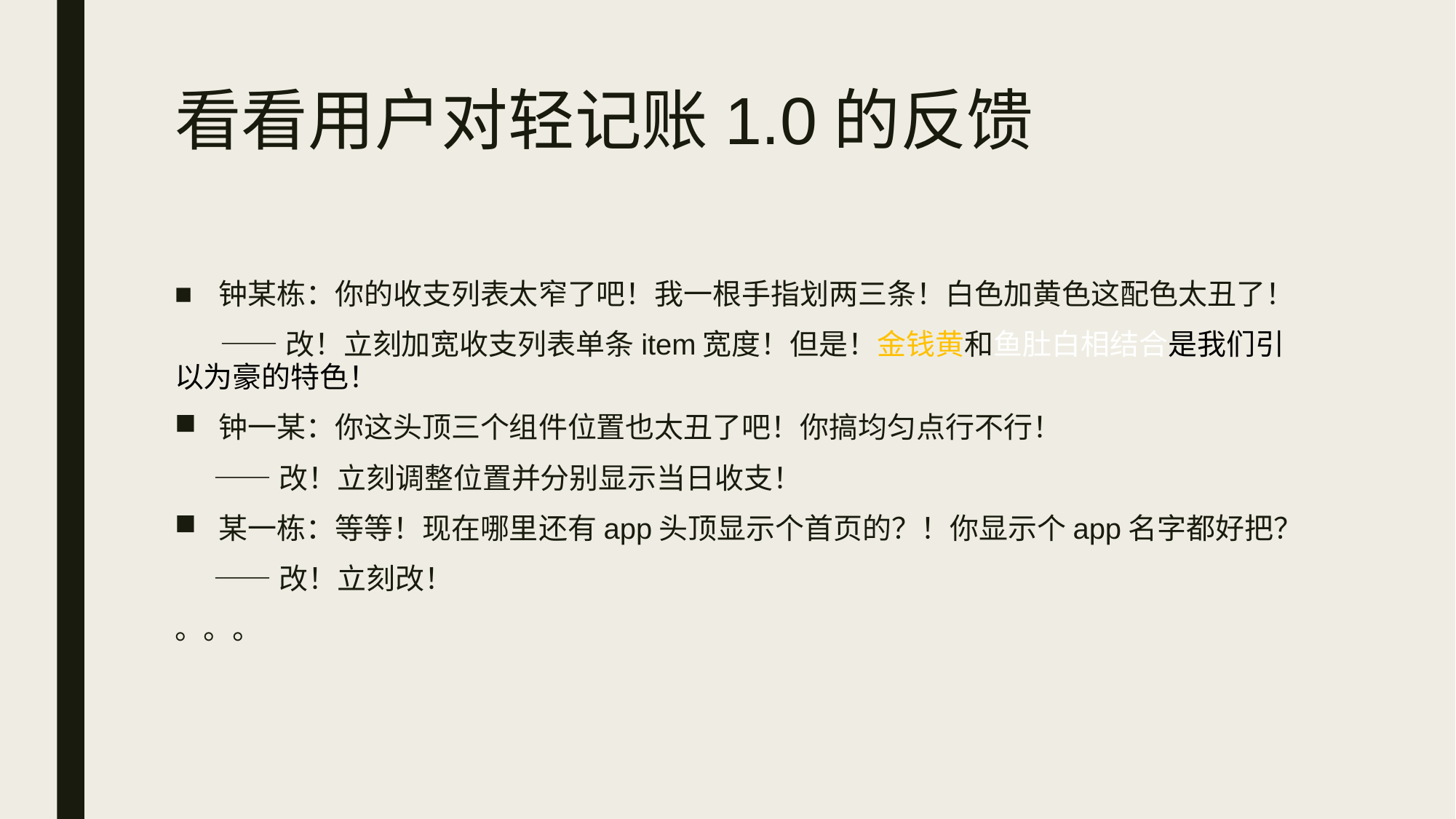

# 看看用户对轻记账1.0的反馈
钟某栋：你的收支列表太窄了吧！我一根手指划两三条！白色加黄色这配色太丑了！
       ——改！立刻加宽收支列表单条item宽度！但是！金钱黄和鱼肚白相结合是我们引以为豪的特色！
钟一某：你这头顶三个组件位置也太丑了吧！你搞均匀点行不行！
      ——改！立刻调整位置并分别显示当日收支！
某一栋：等等！现在哪里还有app头顶显示个首页的？！你显示个app名字都好把？
      ——改！立刻改！
。。。